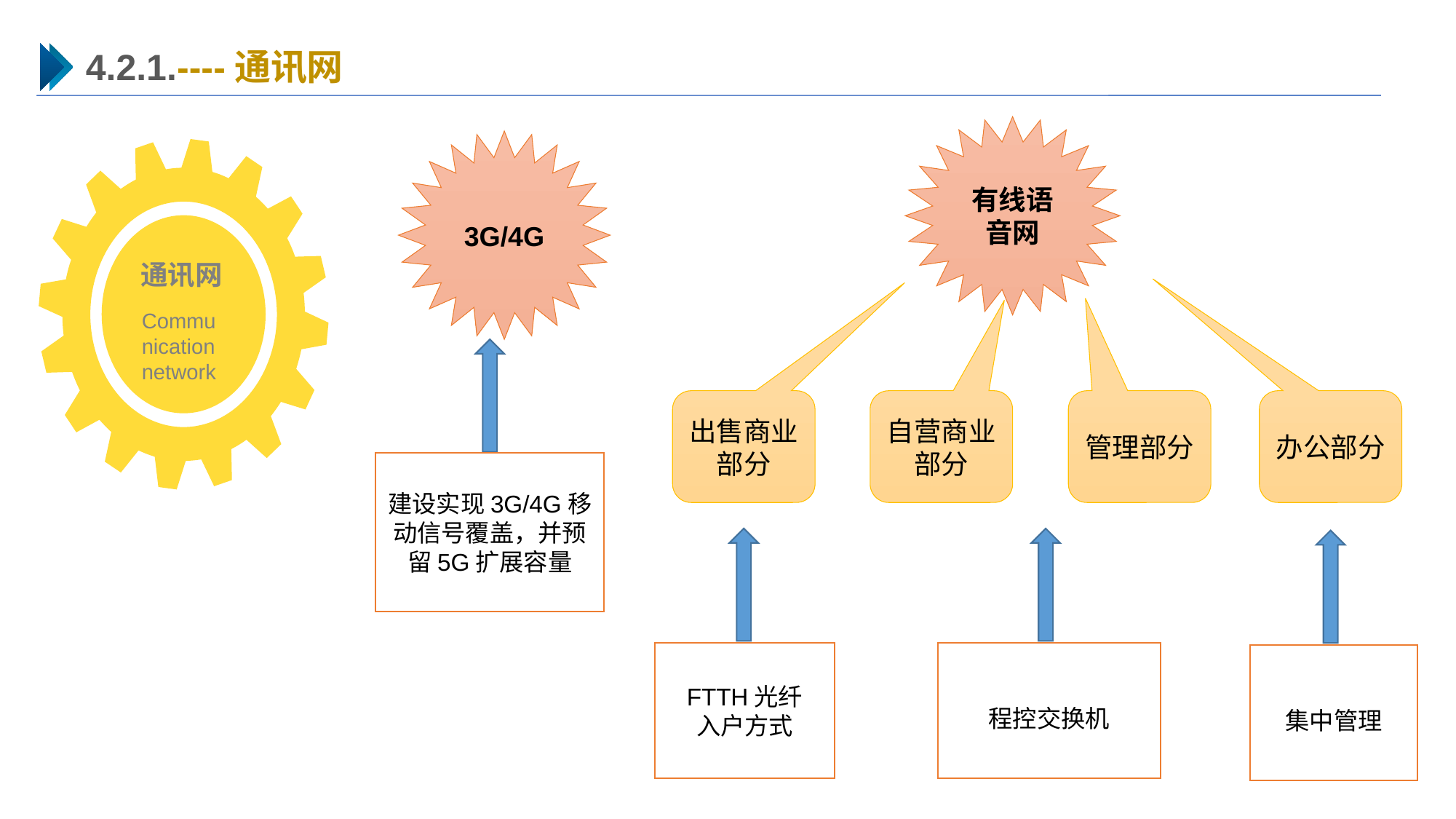

4.2.1.----通讯网
有线语音网
3G/4G

通讯网
Communication network

出售商业部分
自营商业部分
管理部分
办公部分
建设实现3G/4G移动信号覆盖，并预留5G扩展容量

FTTH光纤
入户方式
程控交换机
集中管理